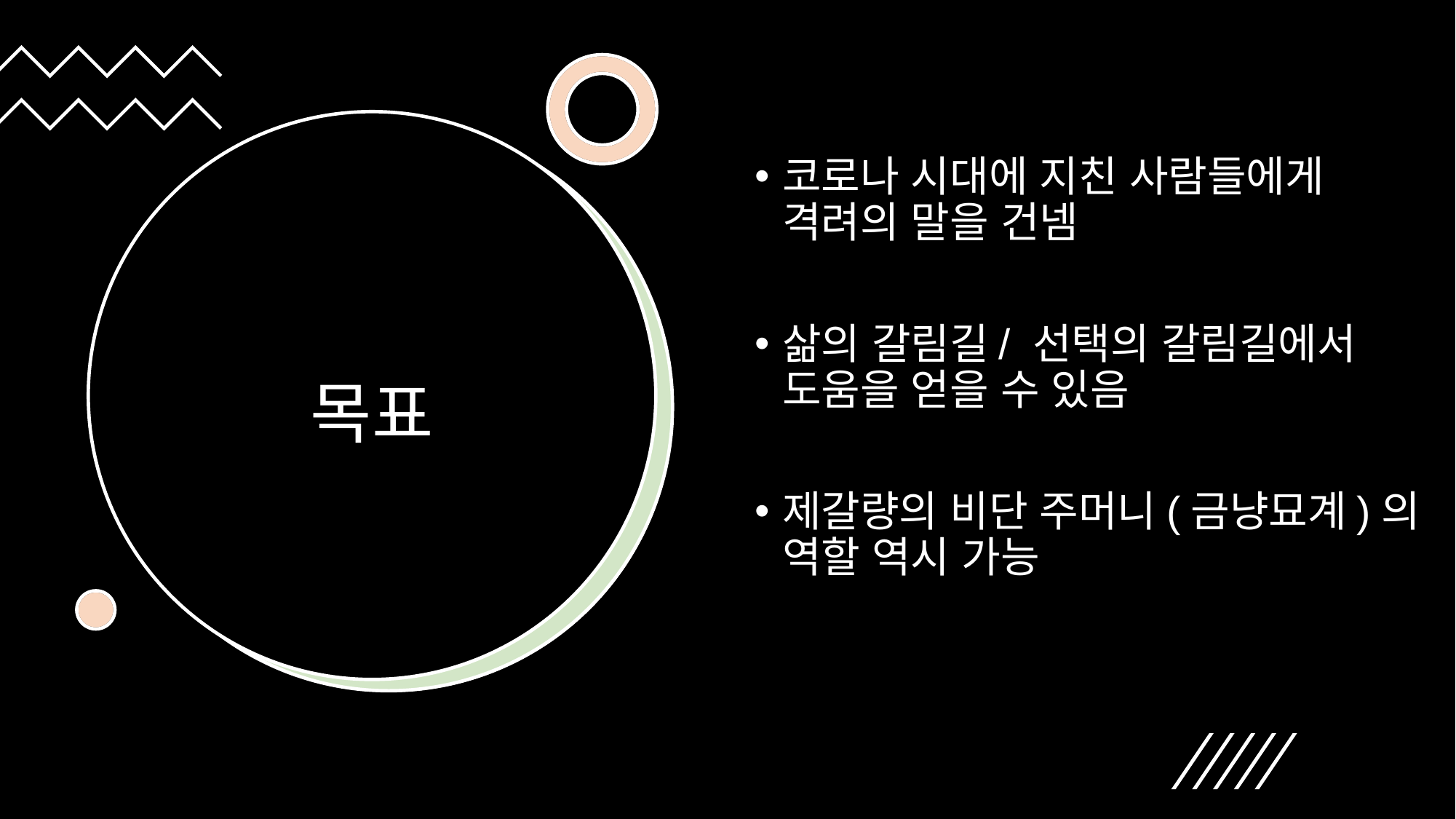

코로나 시대에 지친 사람들에게 격려의 말을 건넴

삶의 갈림길/ 선택의 갈림길에서 도움을 얻을 수 있음

제갈량의 비단 주머니(금냥묘계)의 역할 역시 가능
# 목표